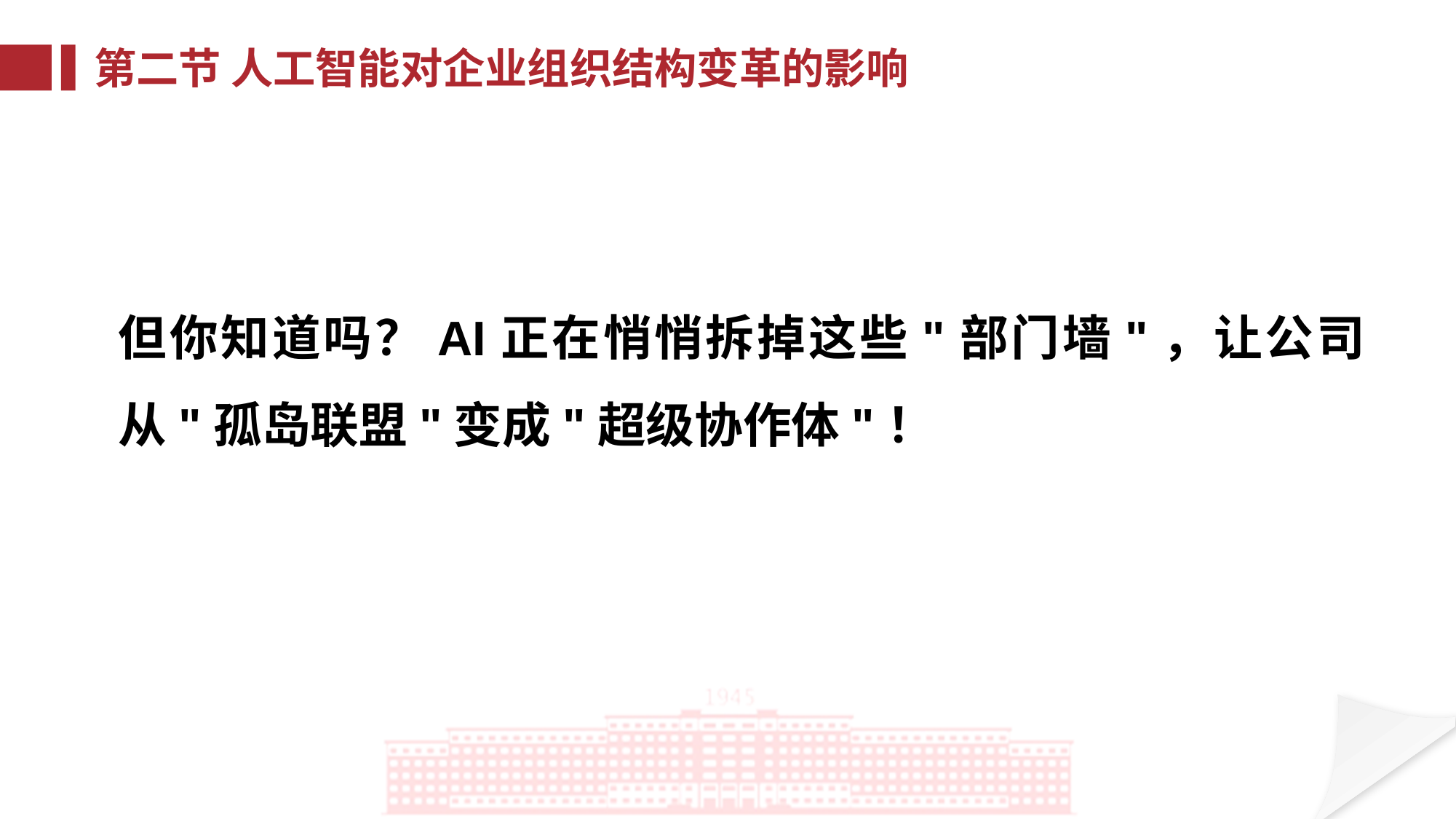

第二节 人工智能对企业组织结构变革的影响
但你知道吗？AI正在悄悄拆掉这些"部门墙"，让公司从"孤岛联盟"变成"超级协作体"！